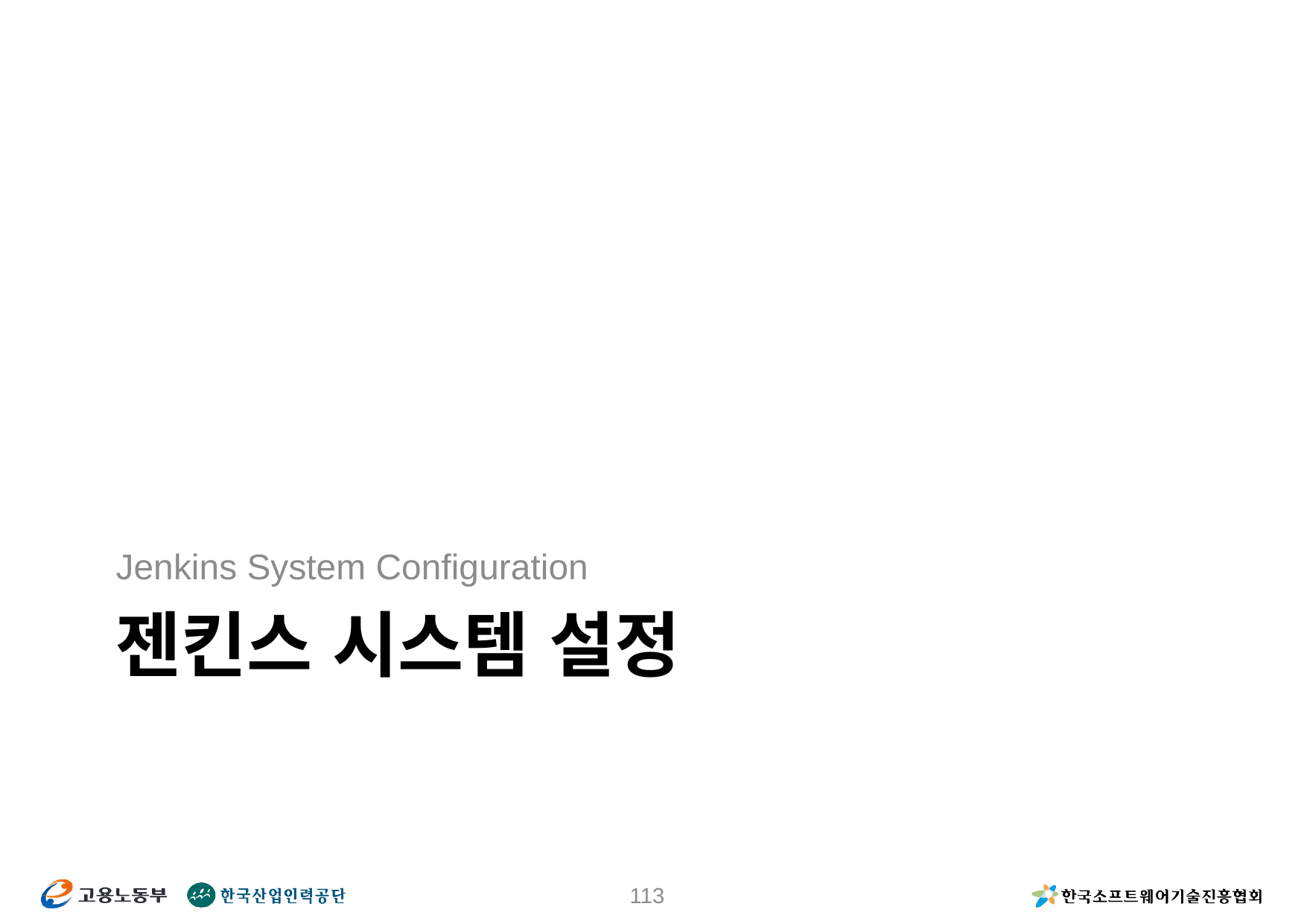

Jenkins System Configuration
# 젠킨스 시스템 설정
113